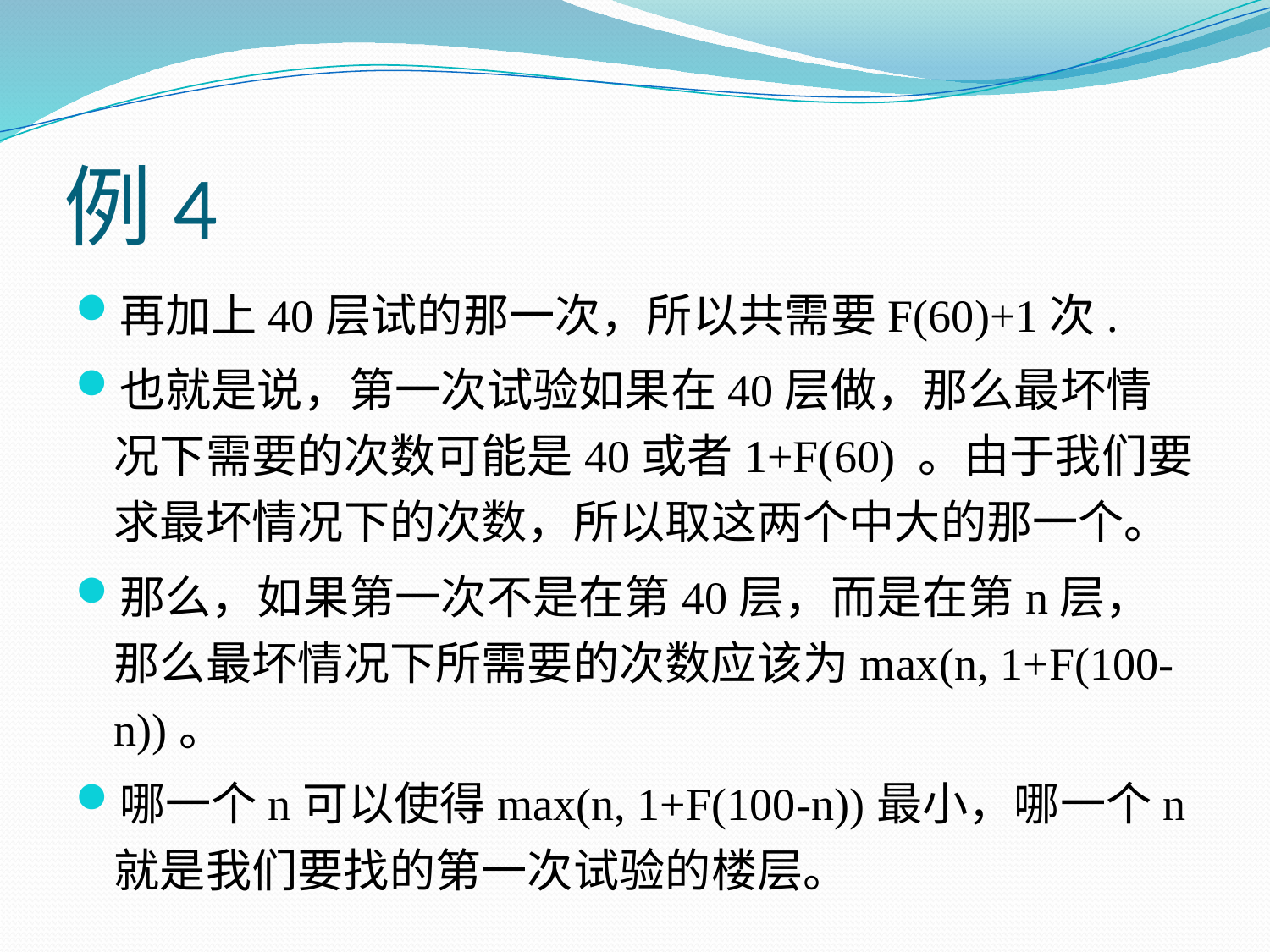

# 例4
再加上40层试的那一次，所以共需要F(60)+1次.
也就是说，第一次试验如果在40层做，那么最坏情况下需要的次数可能是40或者1+F(60) 。由于我们要求最坏情况下的次数，所以取这两个中大的那一个。
那么，如果第一次不是在第40层，而是在第n层，那么最坏情况下所需要的次数应该为max(n, 1+F(100-n))。
哪一个n可以使得max(n, 1+F(100-n))最小，哪一个n就是我们要找的第一次试验的楼层。